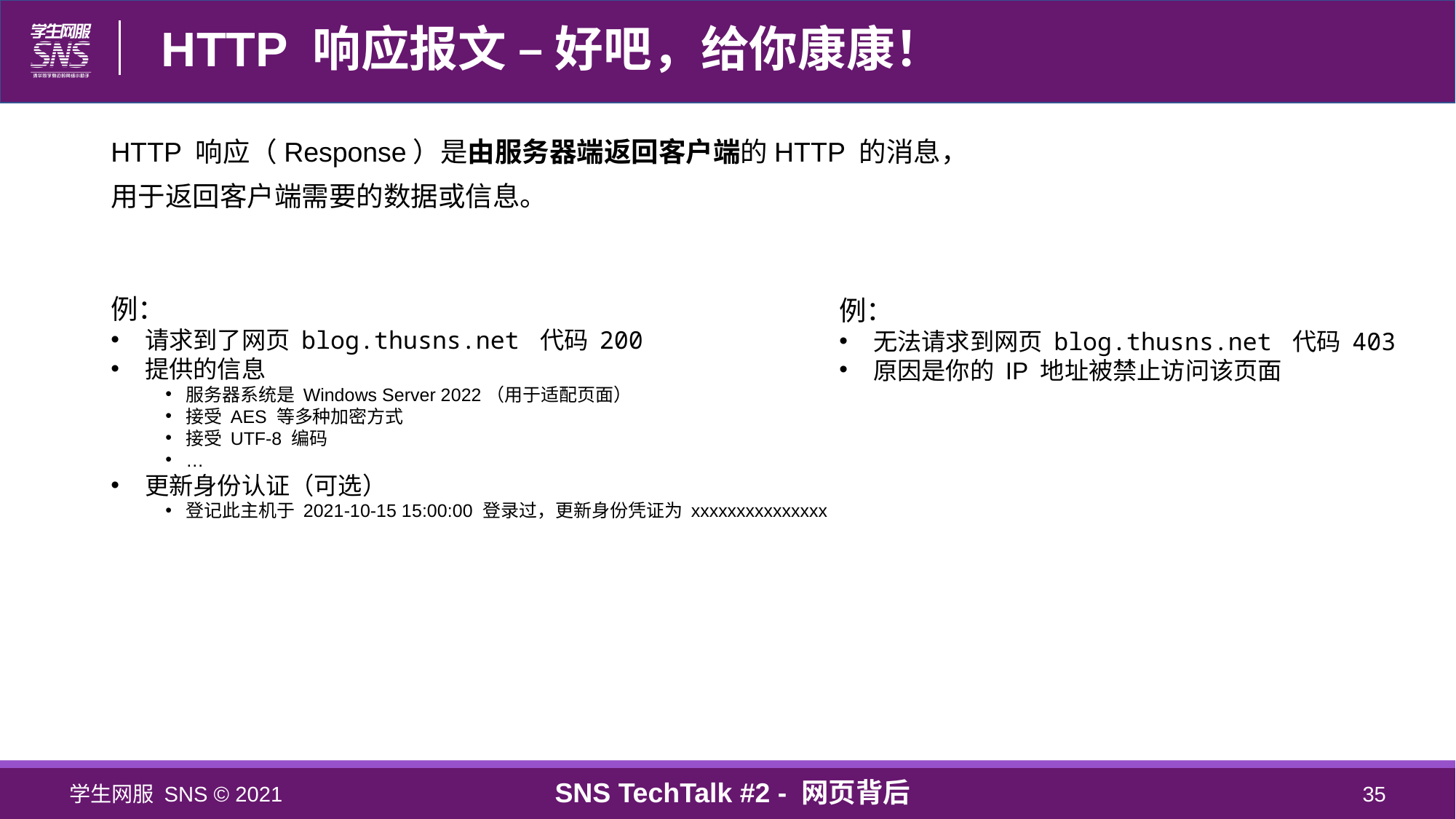

# HTTP 响应报文 – 好吧，给你康康！
HTTP 响应（Response）是由服务器端返回客户端的HTTP 的消息，
用于返回客户端需要的数据或信息。
例：
请求到了网页 blog.thusns.net 代码 200
提供的信息
服务器系统是 Windows Server 2022（用于适配页面）
接受 AES 等多种加密方式
接受 UTF-8 编码
…
更新身份认证（可选）
登记此主机于 2021-10-15 15:00:00 登录过，更新身份凭证为 xxxxxxxxxxxxxxx
例：
无法请求到网页 blog.thusns.net 代码 403
原因是你的 IP 地址被禁止访问该页面
学生网服 SNS © 2021
SNS TechTalk #2 - 网页背后
35